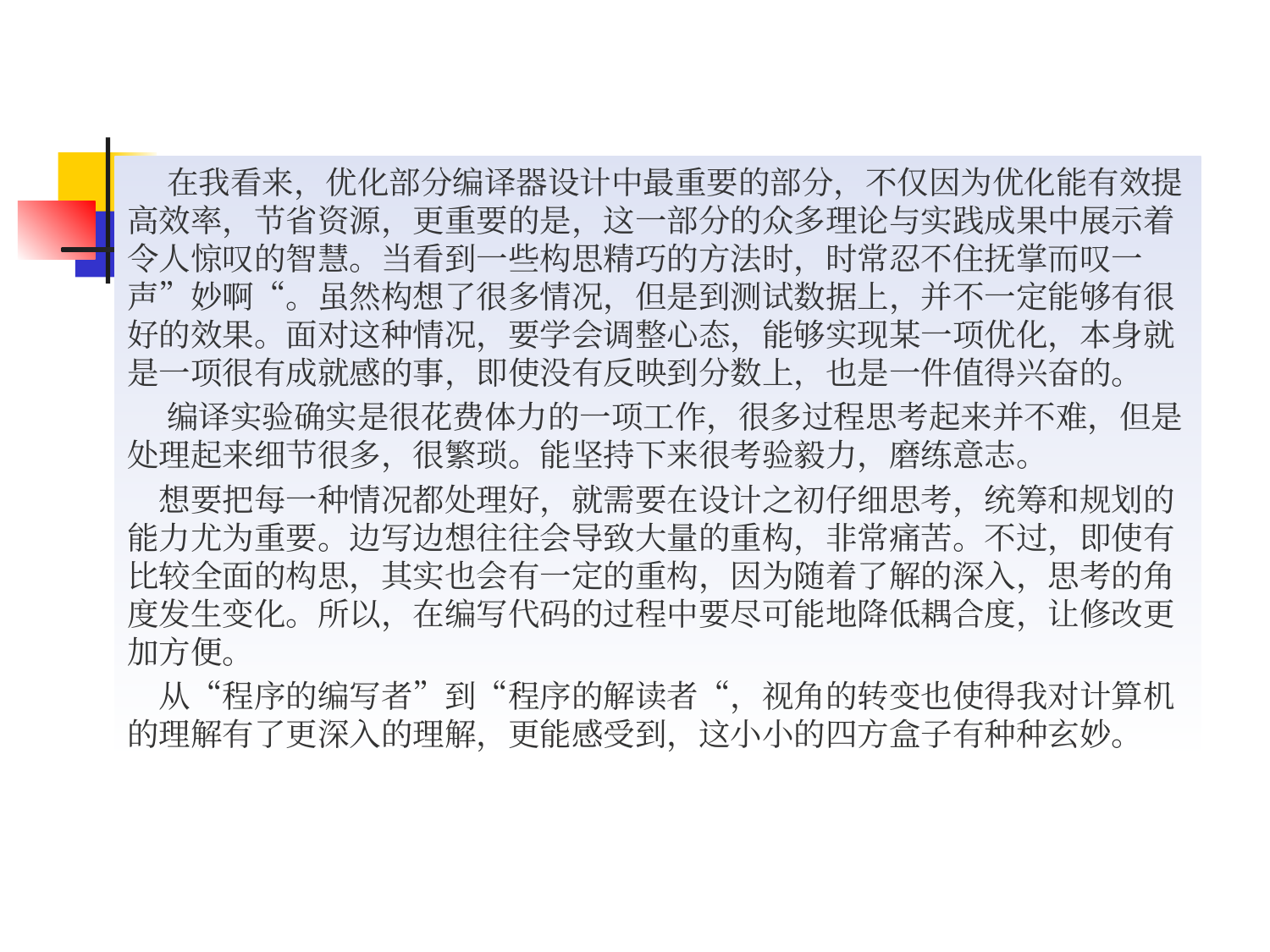

在我看来，优化部分编译器设计中最重要的部分，不仅因为优化能有效提高效率，节省资源，更重要的是，这一部分的众多理论与实践成果中展示着令人惊叹的智慧。当看到一些构思精巧的方法时，时常忍不住抚掌而叹一声”妙啊“。虽然构想了很多情况，但是到测试数据上，并不一定能够有很好的效果。面对这种情况，要学会调整心态，能够实现某一项优化，本身就是一项很有成就感的事，即使没有反映到分数上，也是一件值得兴奋的。
    编译实验确实是很花费体力的一项工作，很多过程思考起来并不难，但是处理起来细节很多，很繁琐。能坚持下来很考验毅力，磨练意志。
   想要把每一种情况都处理好，就需要在设计之初仔细思考，统筹和规划的能力尤为重要。边写边想往往会导致大量的重构，非常痛苦。不过，即使有比较全面的构思，其实也会有一定的重构，因为随着了解的深入，思考的角度发生变化。所以，在编写代码的过程中要尽可能地降低耦合度，让修改更加方便。
   从“程序的编写者”到“程序的解读者“，视角的转变也使得我对计算机的理解有了更深入的理解，更能感受到，这小小的四方盒子有种种玄妙。